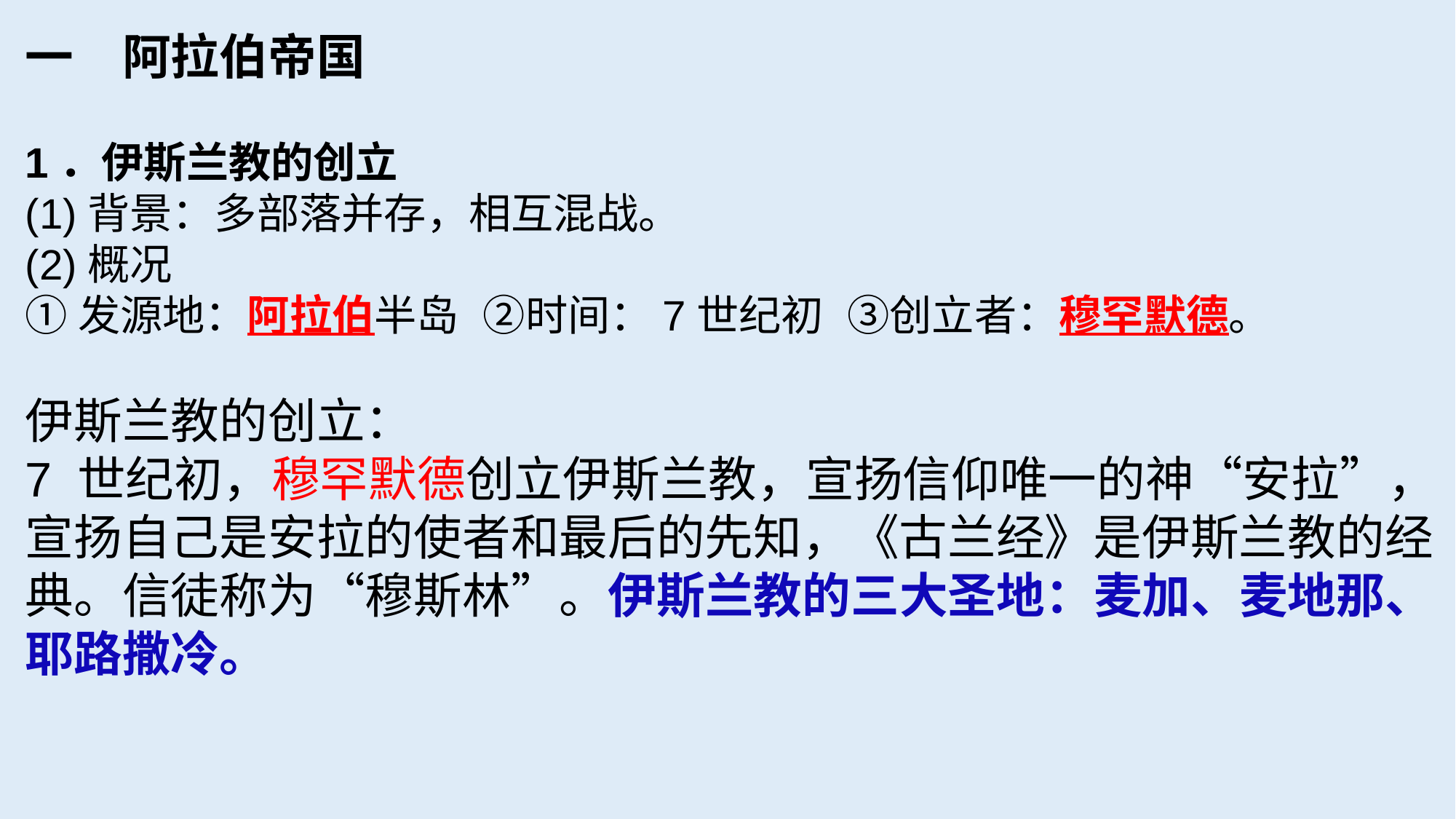

一　阿拉伯帝国

1．伊斯兰教的创立
(1)背景：多部落并存，相互混战。
(2)概况
①发源地：阿拉伯半岛  ②时间：7世纪初  ③创立者：穆罕默德。

伊斯兰教的创立：
7 世纪初，穆罕默德创立伊斯兰教，宣扬信仰唯一的神“安拉”，宣扬自己是安拉的使者和最后的先知，《古兰经》是伊斯兰教的经典。信徒称为“穆斯林”。伊斯兰教的三大圣地：麦加、麦地那、耶路撒冷。